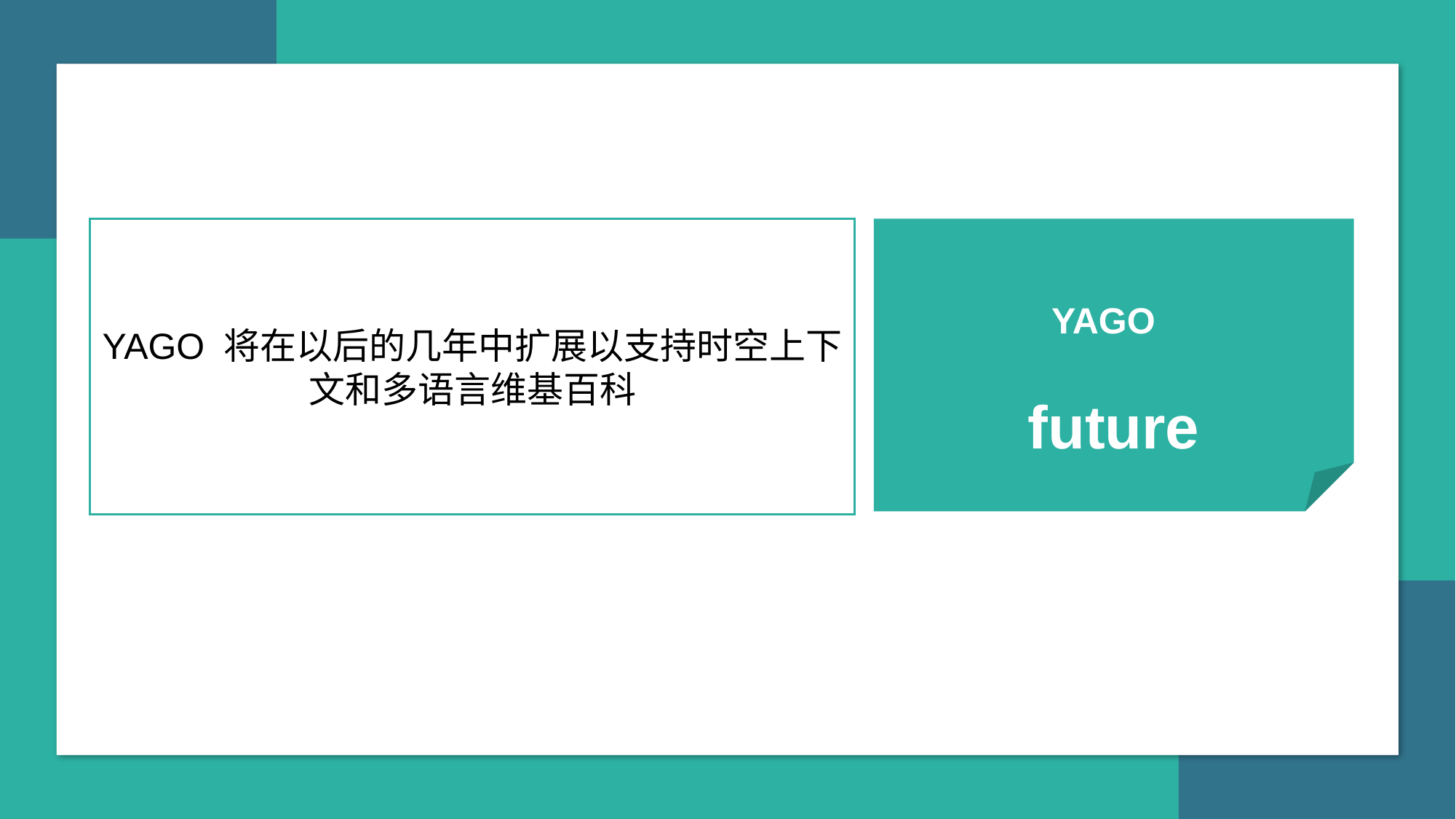

支持时空上下文和多语言维基百科
YAGO 将在以后的几年中扩展以支持时空上下文和多语言维基百科

YAGO
future